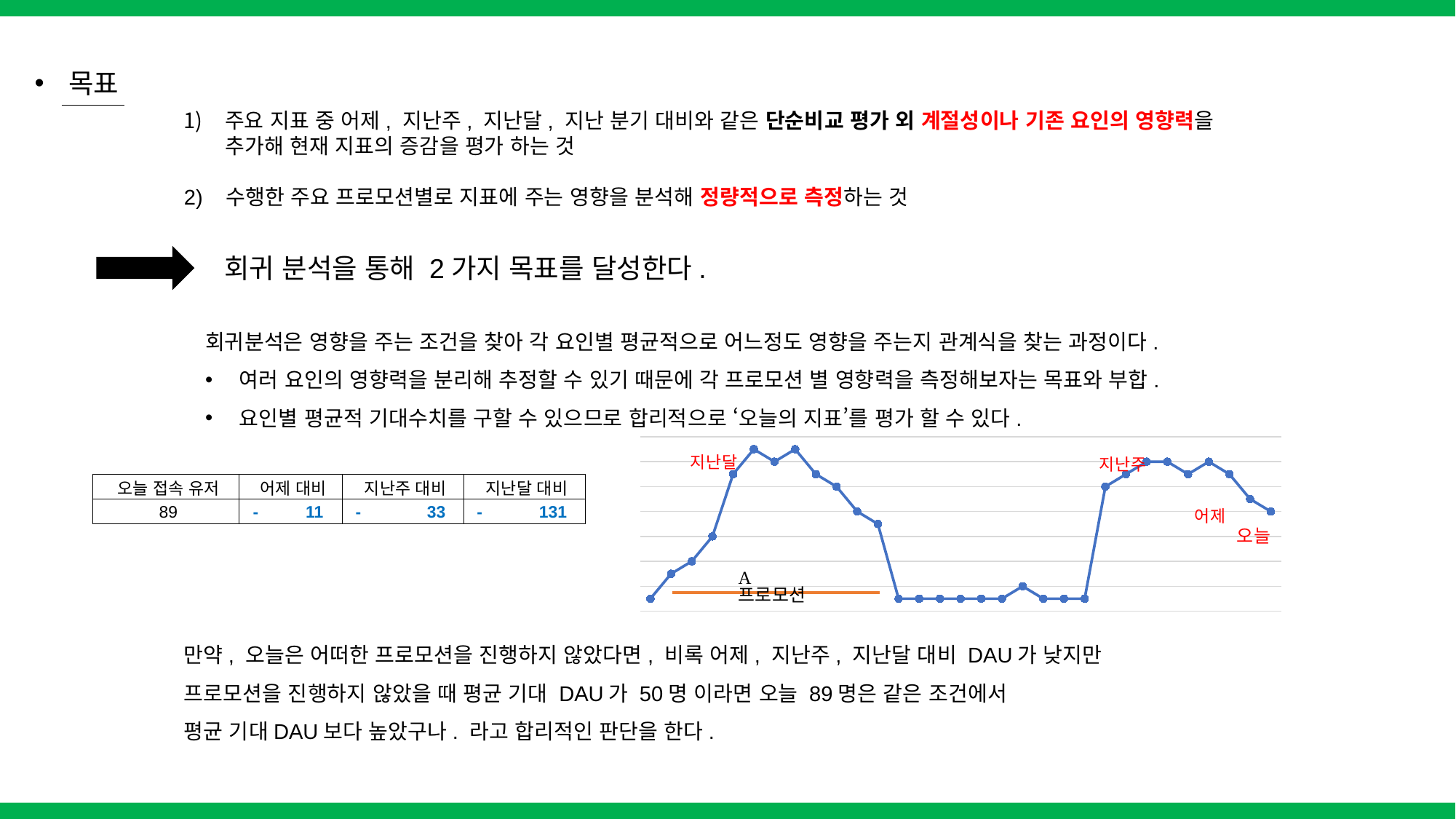

목표
주요 지표 중 어제, 지난주, 지난달, 지난 분기 대비와 같은 단순비교 평가 외 계절성이나 기존 요인의 영향력을
      추가해 현재 지표의 증감을 평가 하는 것

2)   수행한 주요 프로모션별로 지표에 주는 영향을 분석해 정량적으로 측정하는 것

회귀 분석을 통해 2가지 목표를 달성한다.
회귀분석은 영향을 주는 조건을 찾아 각 요인별 평균적으로 어느정도 영향을 주는지 관계식을 찾는 과정이다.
여러 요인의 영향력을 분리해 추정할 수 있기 때문에 각 프로모션 별 영향력을 측정해보자는 목표와 부합.
요인별 평균적 기대수치를 구할 수 있으므로 합리적으로 ‘오늘의 지표’를 평가 할 수 있다.

### Chart

| Category |  |
|---|---|
| 오늘 접속 유저 | 어제 대비 | 지난주 대비 | 지난달 대비 |
| --- | --- | --- | --- |
| 89 | - 11 | - 33 | - 131 |
만약, 오늘은 어떠한 프로모션을 진행하지 않았다면, 비록 어제, 지난주, 지난달 대비 DAU가 낮지만
프로모션을 진행하지 않았을 때 평균 기대 DAU가 50명 이라면 오늘 89명은 같은 조건에서
평균 기대DAU보다 높았구나. 라고 합리적인 판단을 한다.